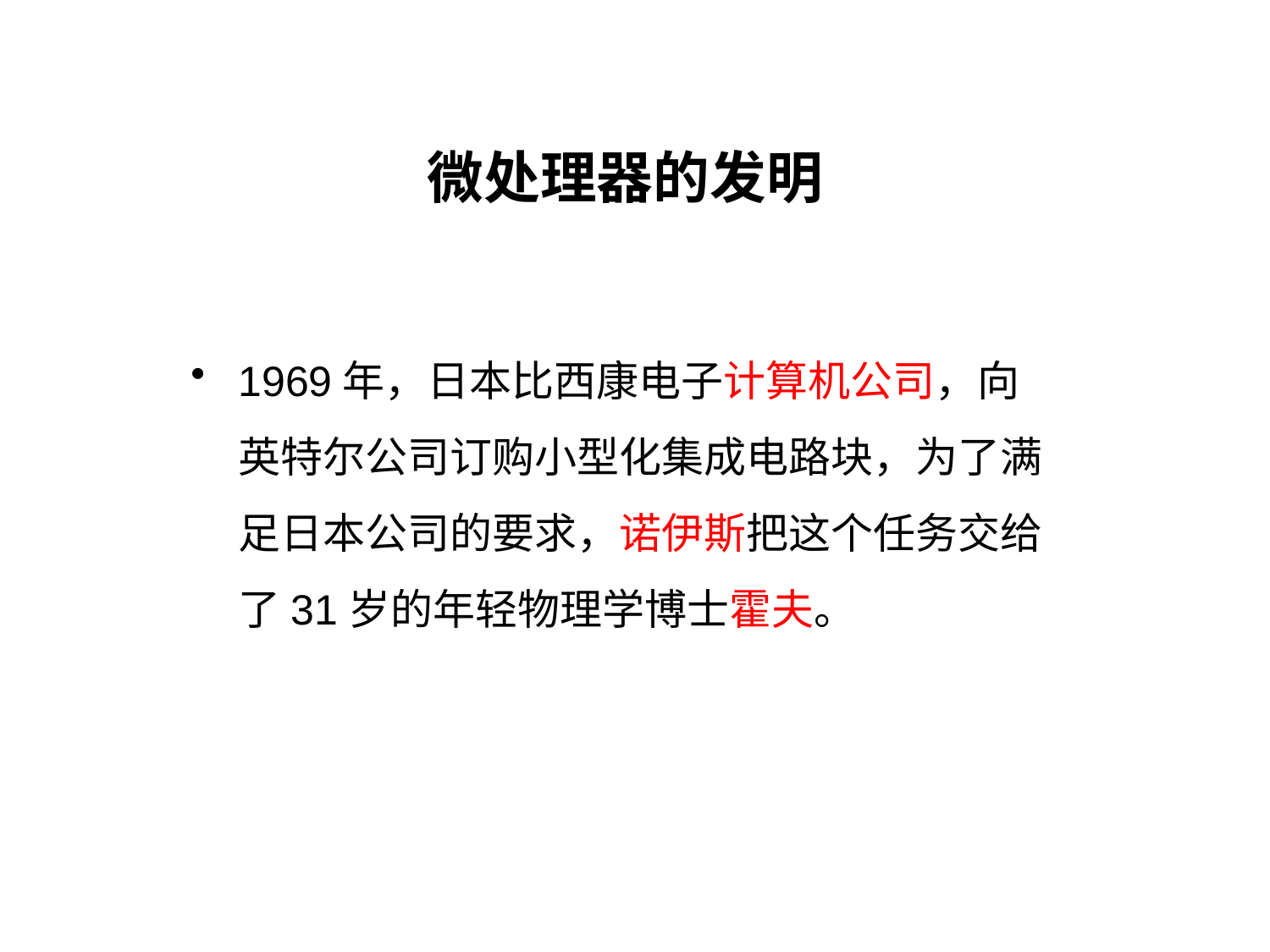

微处理器的发明

1969年，日本比西康电子计算机公司，向英特尔公司订购小型化集成电路块，为了满足日本公司的要求，诺伊斯把这个任务交给了31岁的年轻物理学博士霍夫。